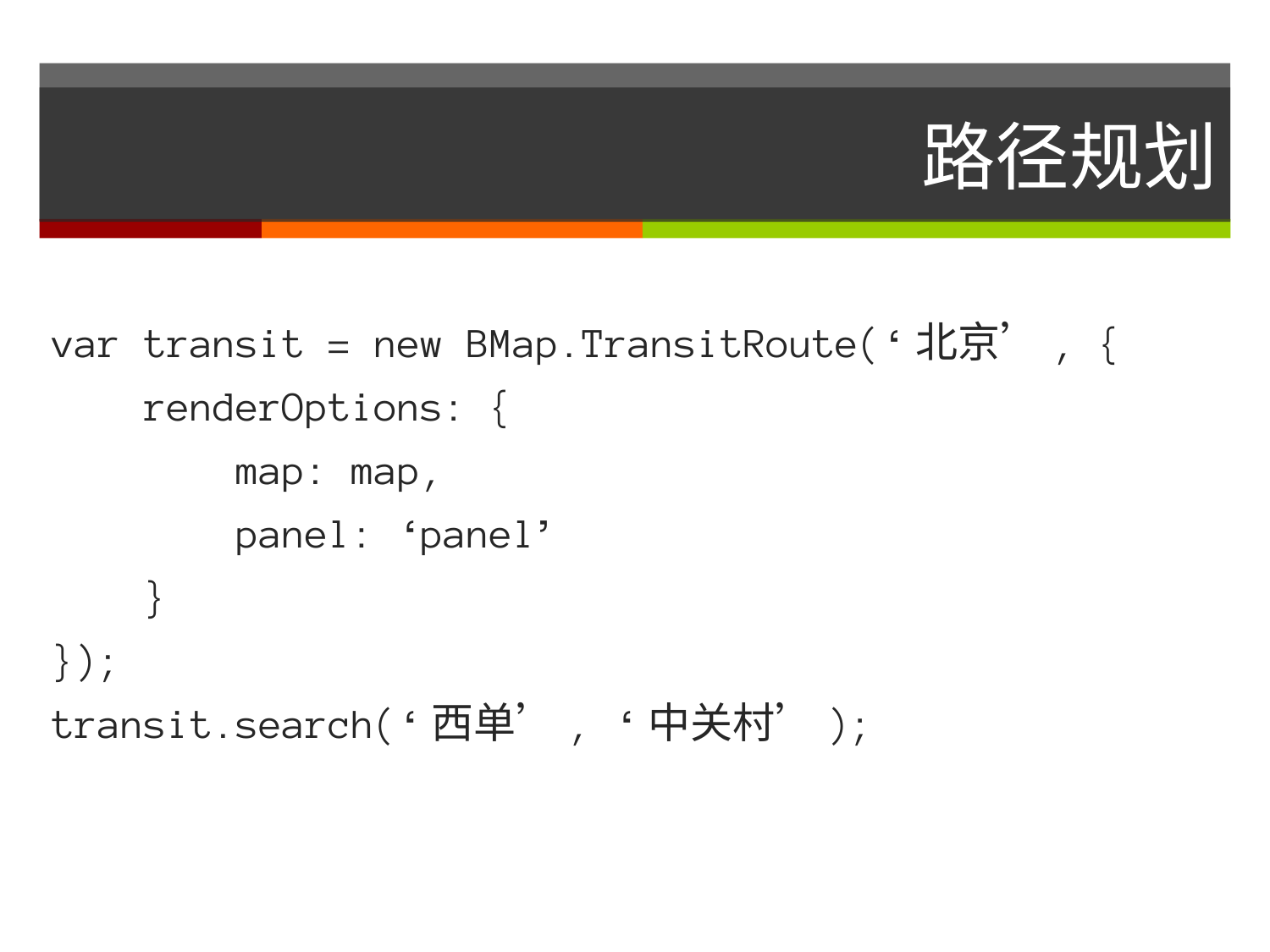

# 路径规划
var transit = new BMap.TransitRoute(‘北京’, {
    renderOptions: {
        map: map,
        panel: ‘panel’
    }
});
transit.search(‘西单’, ‘中关村’);